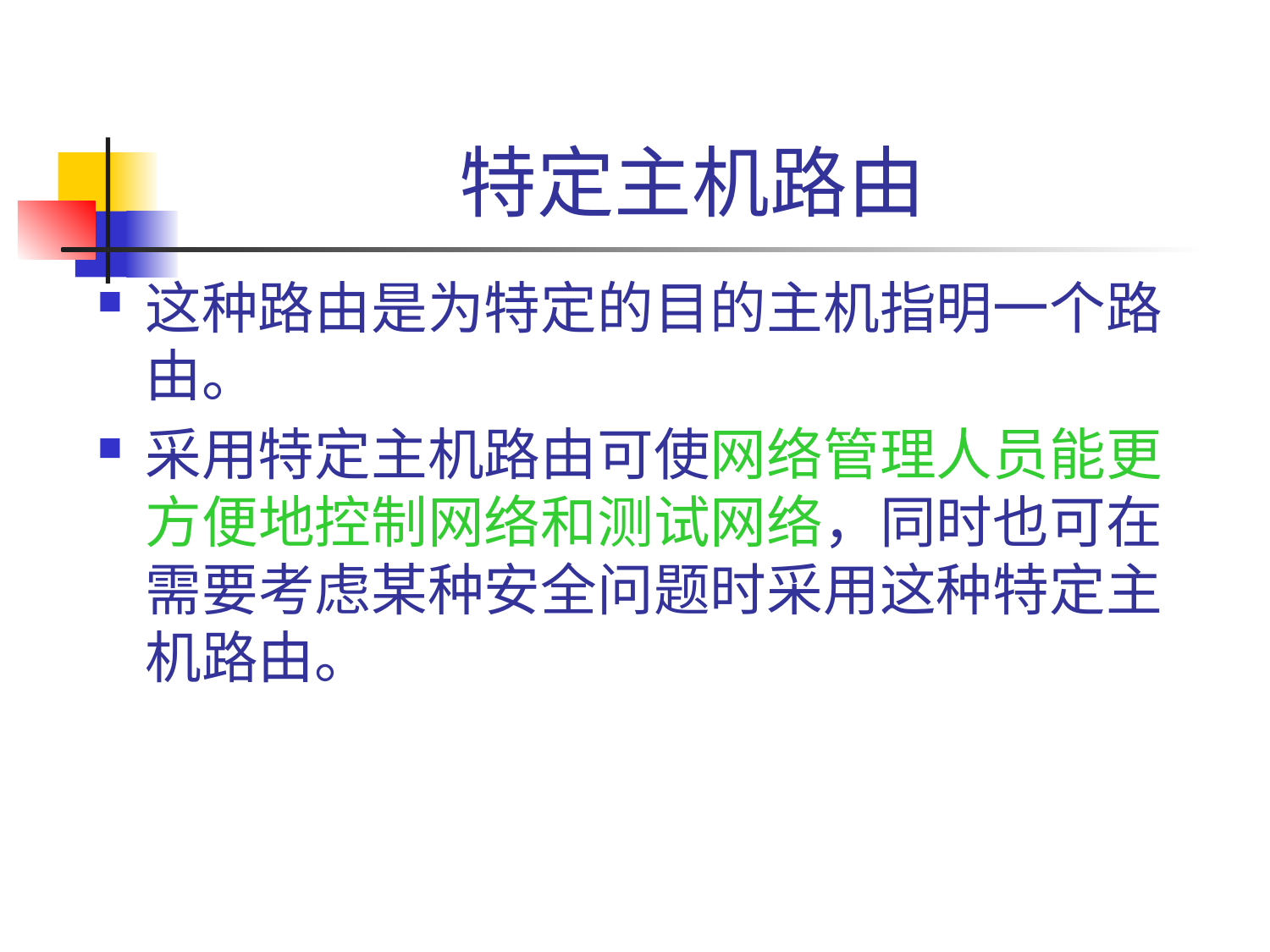

# 特定主机路由
这种路由是为特定的目的主机指明一个路由。
采用特定主机路由可使网络管理人员能更方便地控制网络和测试网络，同时也可在需要考虑某种安全问题时采用这种特定主机路由。